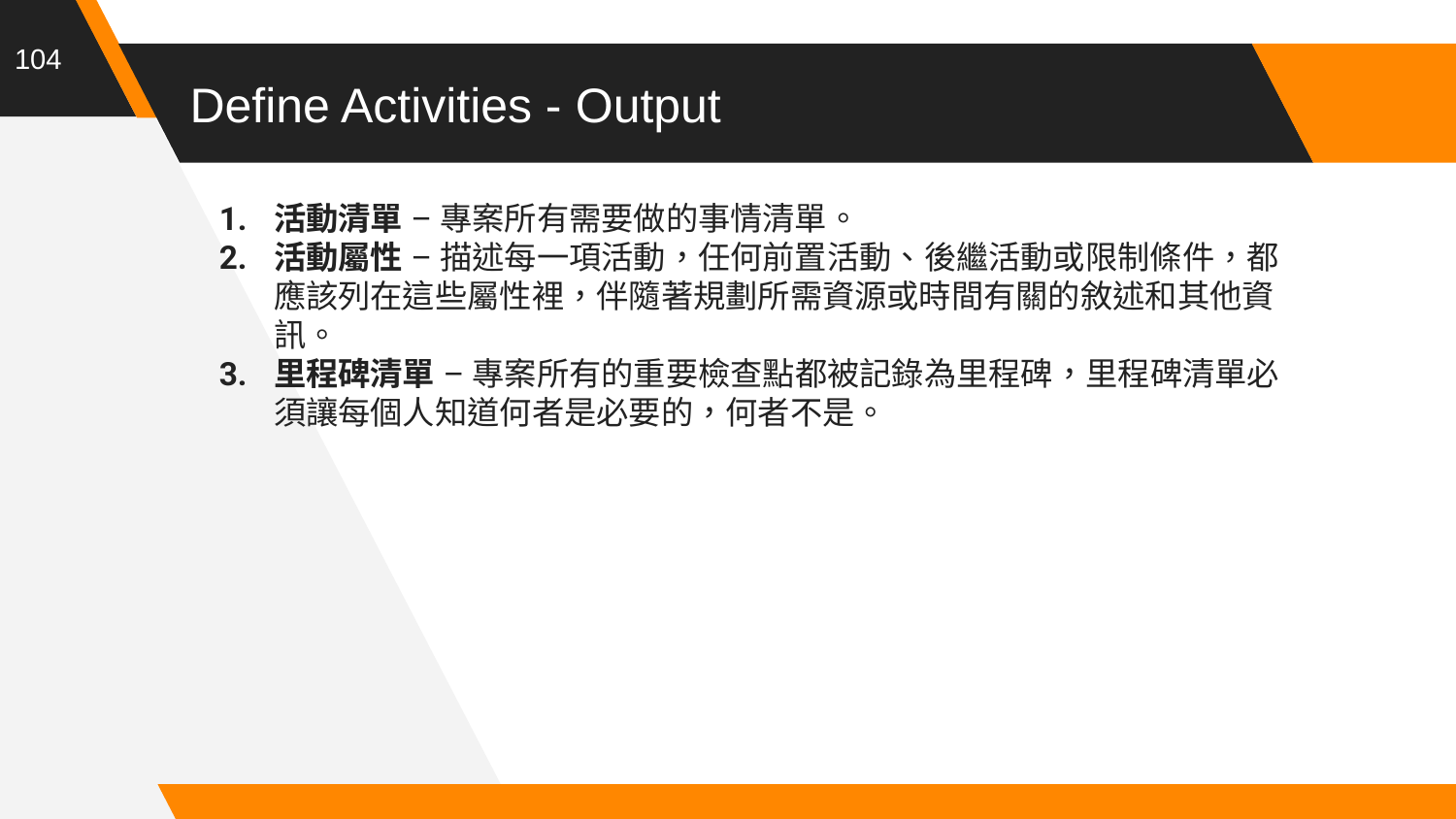

104
# Define Activities - Output
活動清單 – 專案所有需要做的事情清單。
活動屬性 – 描述每一項活動，任何前置活動、後繼活動或限制條件，都應該列在這些屬性裡，伴隨著規劃所需資源或時間有關的敘述和其他資訊。
里程碑清單 – 專案所有的重要檢查點都被記錄為里程碑，里程碑清單必須讓每個人知道何者是必要的，何者不是。